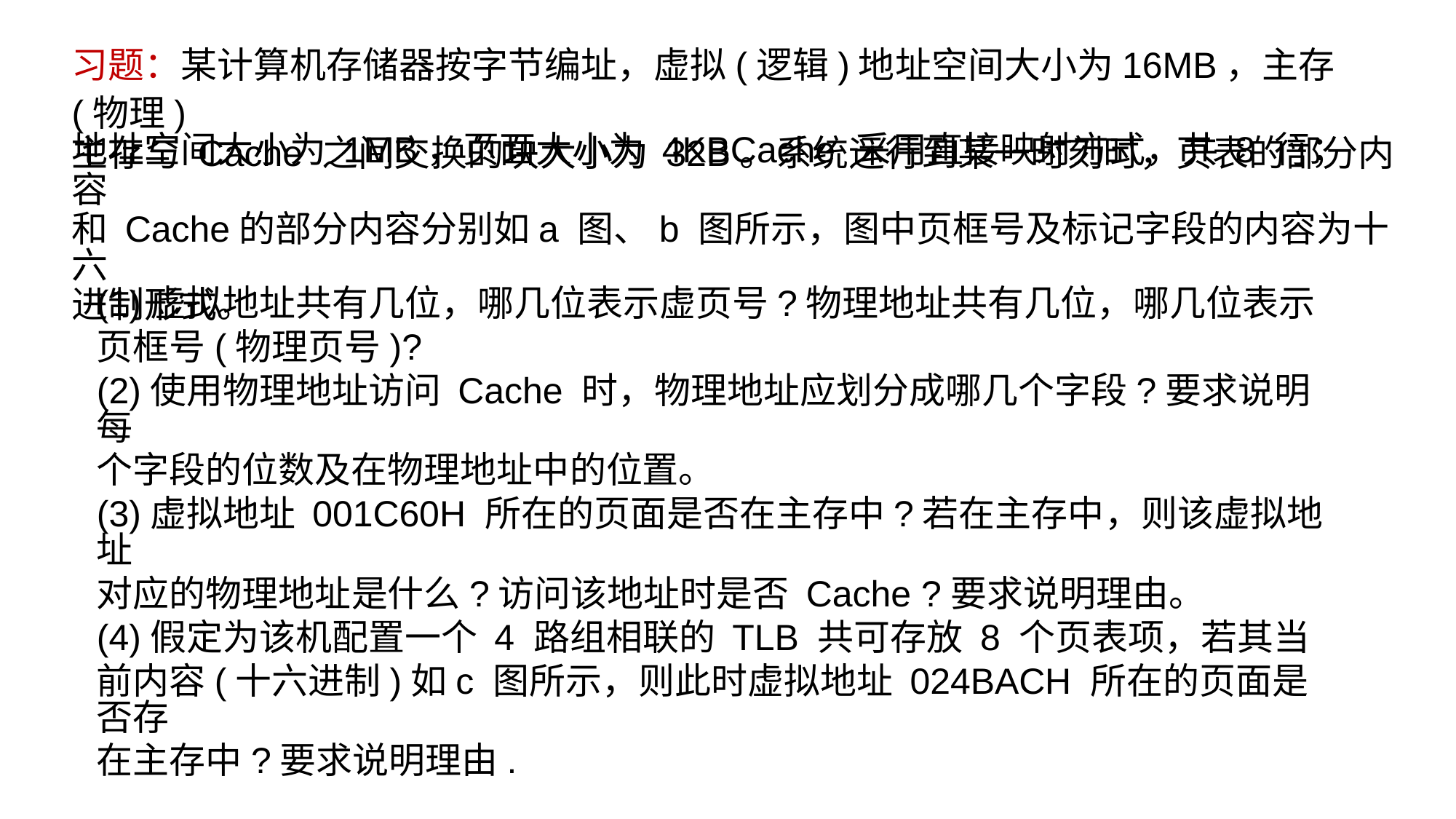

习题：某计算机存储器按字节编址，虚拟(逻辑)地址空间大小为16MB，主存(物理)
地址空间大小为 1MB，页面大小为 4KBCache 采用直接映射方式，共 8 行；
主存与 Cache 之间交换的块大小为 32B。系统运行到某一时刻时，页表的部分内容
和 Cache的部分内容分别如a 图、b 图所示，图中页框号及标记字段的内容为十六
进制形式。
(1)虚拟地址共有几位，哪几位表示虚页号?物理地址共有几位，哪几位表示
页框号(物理页号)?
(2)使用物理地址访问 Cache 时，物理地址应划分成哪几个字段?要求说明每
个字段的位数及在物理地址中的位置。
(3)虚拟地址 001C60H 所在的页面是否在主存中?若在主存中，则该虚拟地址
对应的物理地址是什么?访问该地址时是否 Cache ?要求说明理由。
(4)假定为该机配置一个 4 路组相联的 TLB 共可存放 8 个页表项，若其当
前内容(十六进制)如c 图所示，则此时虚拟地址 024BACH 所在的页面是否存
在主存中?要求说明理由.